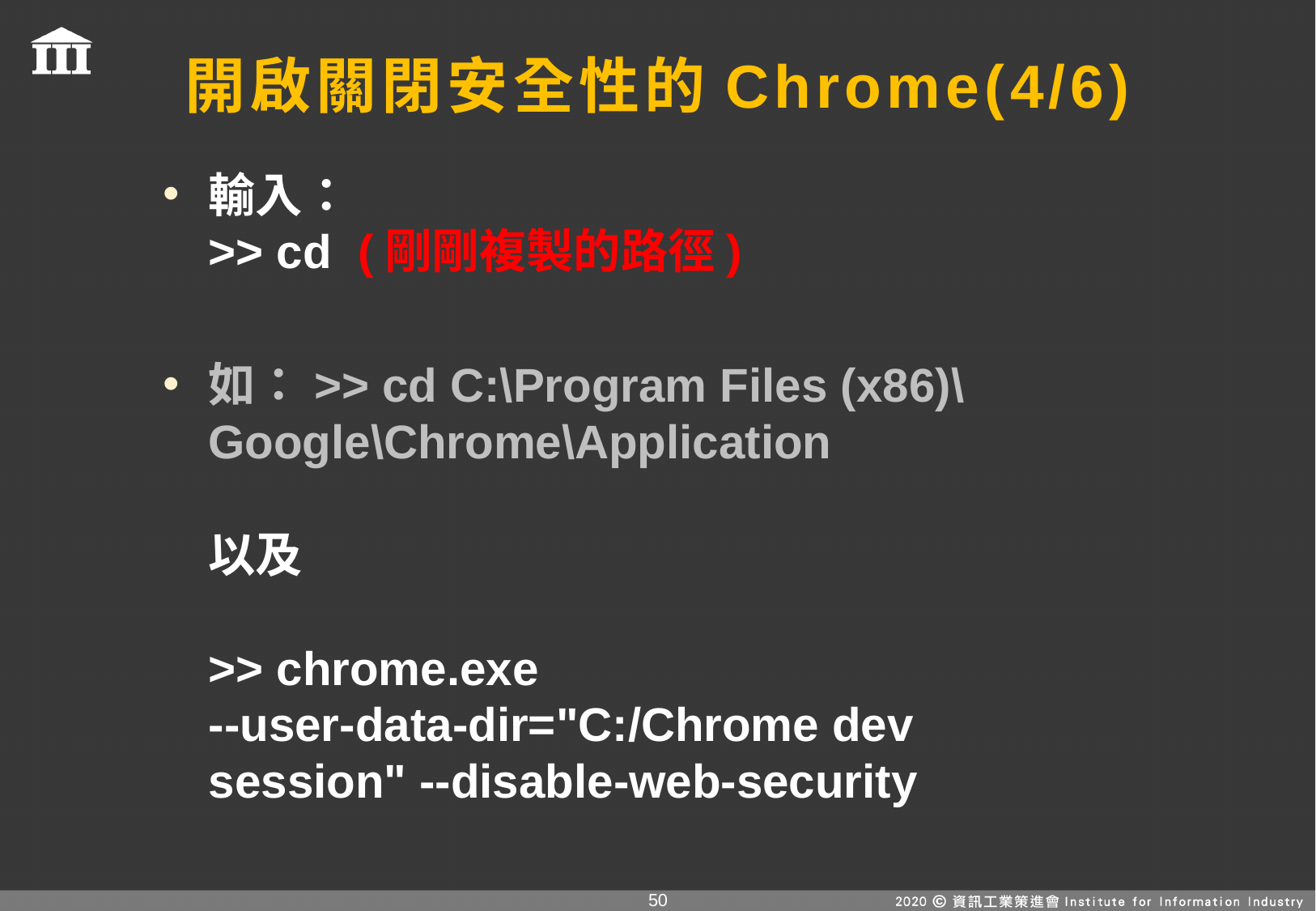

# 開啟關閉安全性的Chrome(4/6)
輸入：
>> cd  (剛剛複製的路徑)
如：>> cd C:\Program Files (x86)\Google\Chrome\Application
以及
>> chrome.exe --user-data-dir="C:/Chrome dev session" --disable-web-security
50